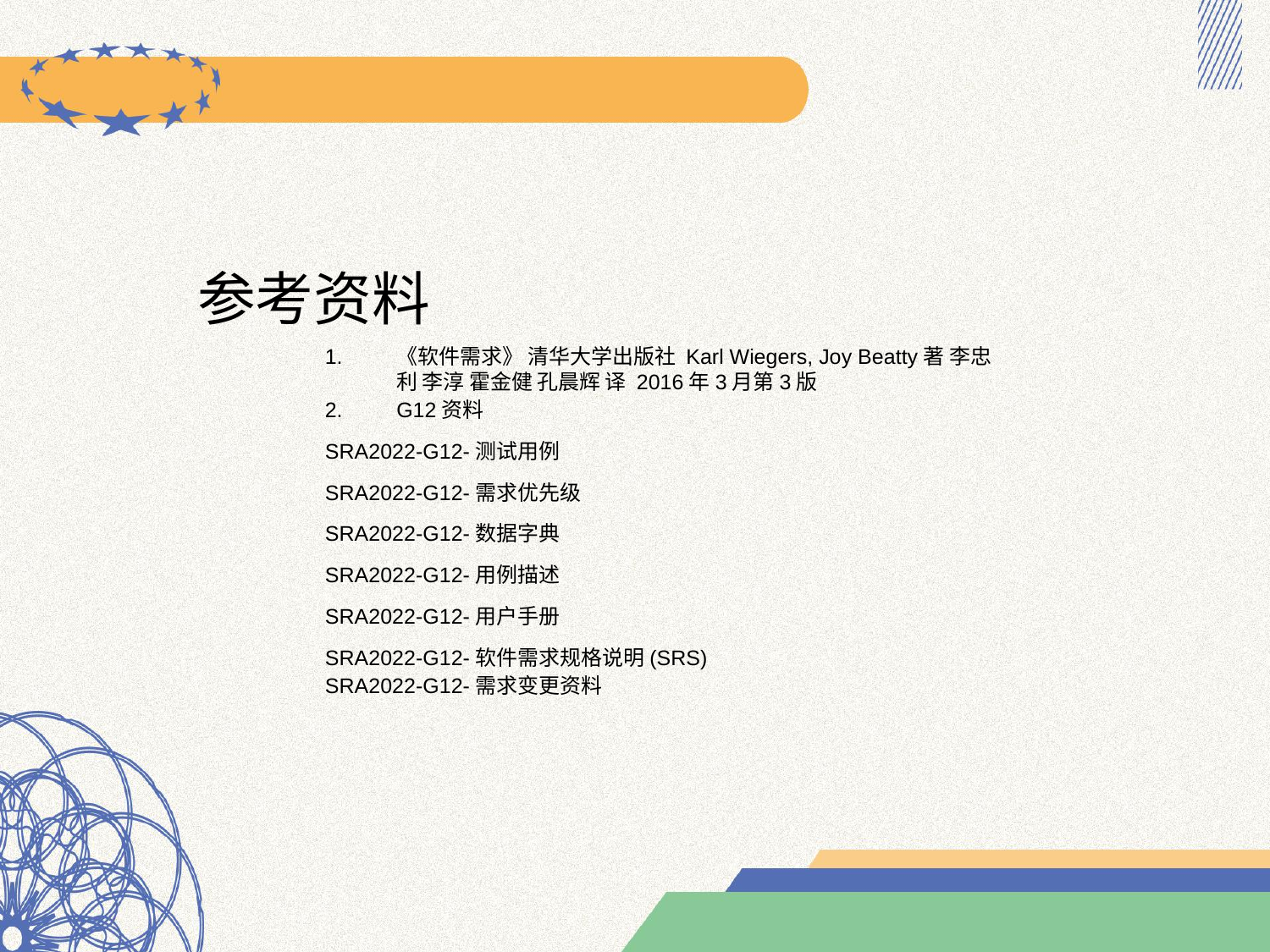

# 参考资料
《软件需求》 清华大学出版社 Karl Wiegers, Joy Beatty著 李忠利 李淳 霍金健 孔晨辉 译 2016年3月第3版
G12资料
SRA2022-G12-测试用例
SRA2022-G12-需求优先级
SRA2022-G12-数据字典
SRA2022-G12-用例描述
SRA2022-G12-用户手册
SRA2022-G12-软件需求规格说明(SRS)
SRA2022-G12-需求变更资料